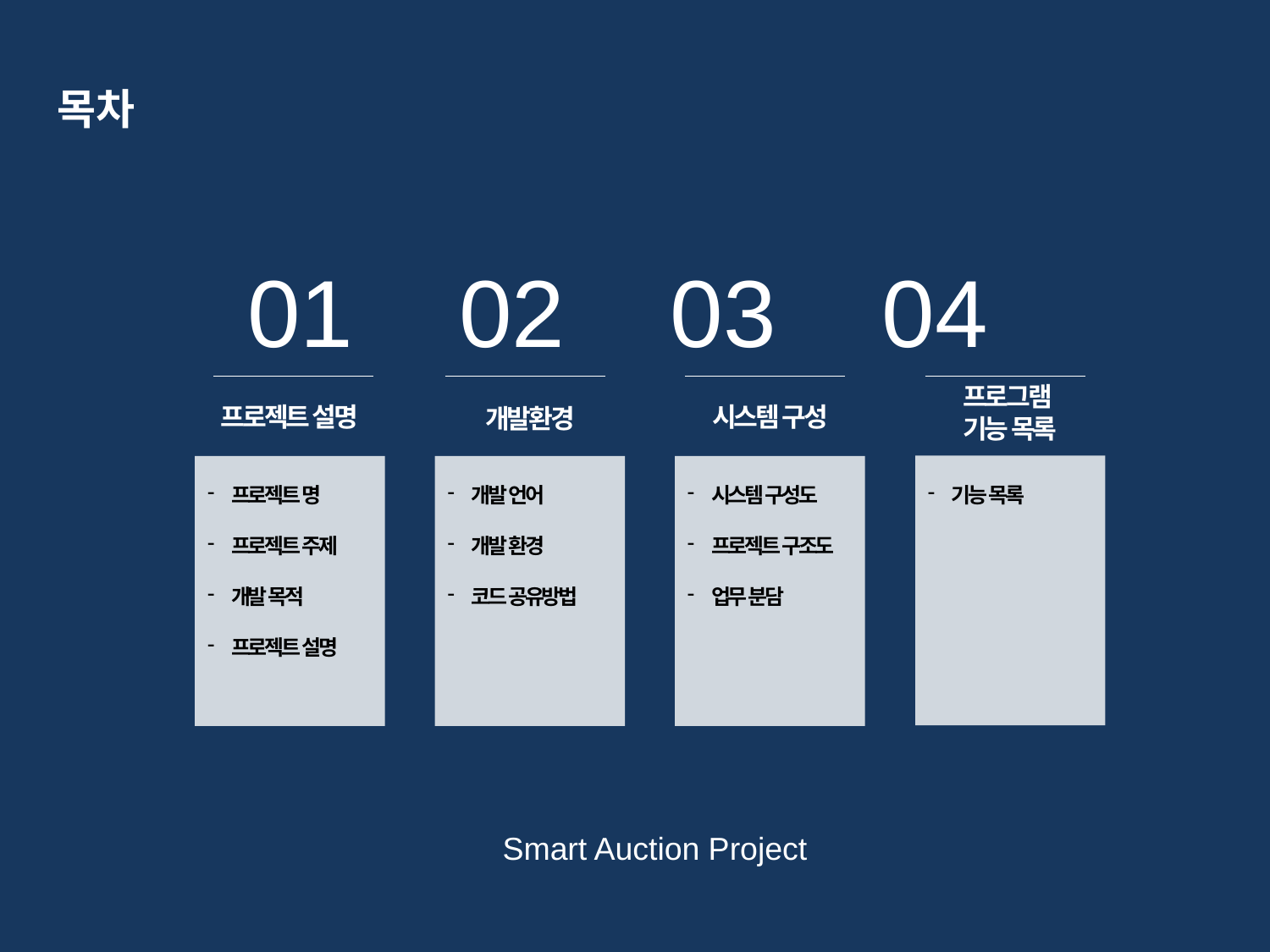

목차
01    02    03    04
프로그램
기능 목록

기능 목록
프로젝트 설명
시스템 구성
개발환경

프로젝트 명

프로젝트 주제

개발 목적

프로젝트 설명
개발 언어

개발 환경

코드 공유방법

시스템 구성도

프로젝트 구조도

업무 분담
Smart Auction Project